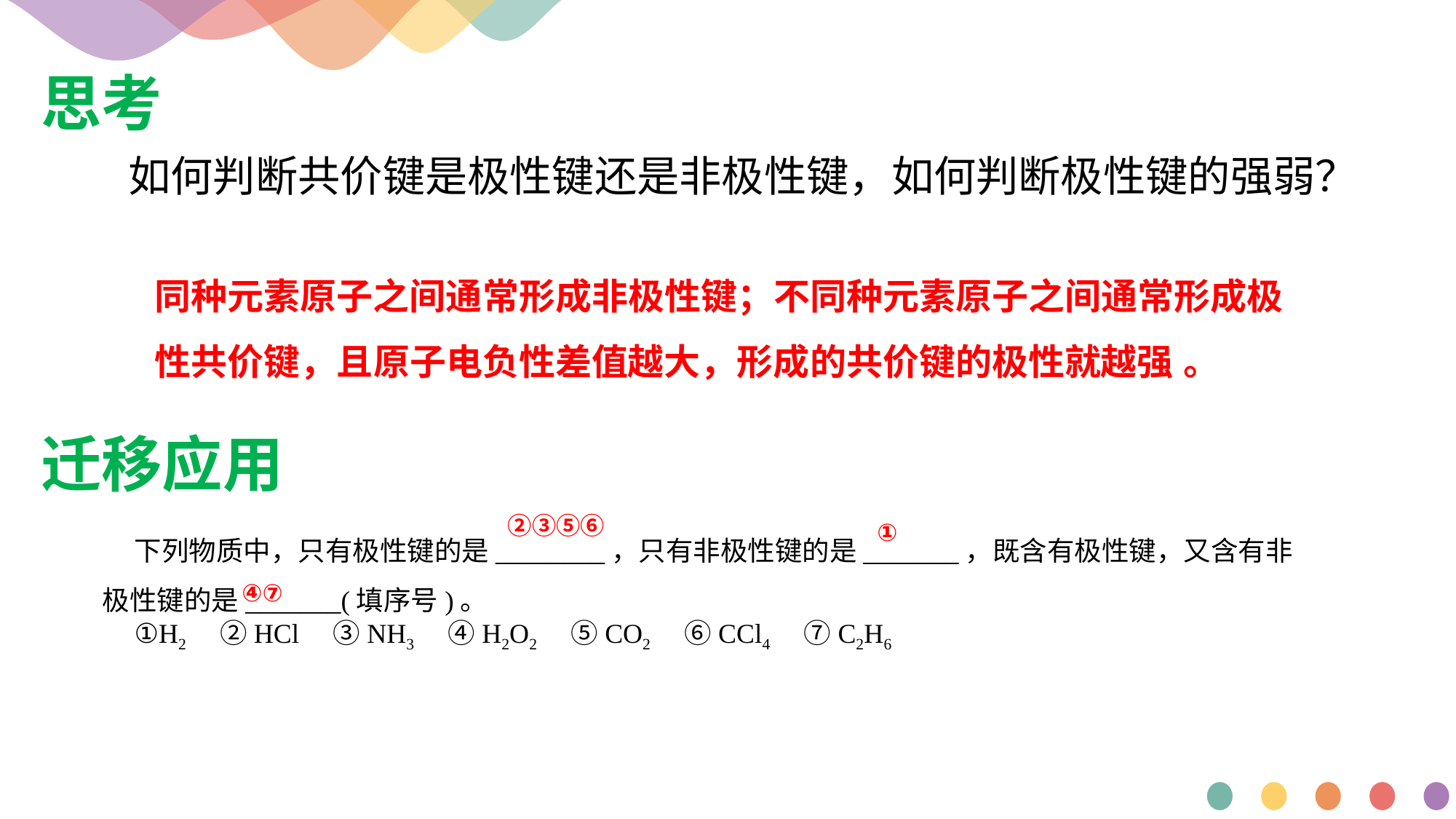

思考
如何判断共价键是极性键还是非极性键，如何判断极性键的强弱？
同种元素原子之间通常形成非极性键；不同种元素原子之间通常形成极性共价键，且原子电负性差值越大，形成的共价键的极性就越强 。
迁移应用
②③⑤⑥
下列物质中，只有极性键的是________，只有非极性键的是_______，既含有极性键，又含有非极性键的是_______(填序号)。
①H2　②HCl　③NH3　④H2O2　⑤CO2　⑥CCl4　⑦C2H6
①
④⑦